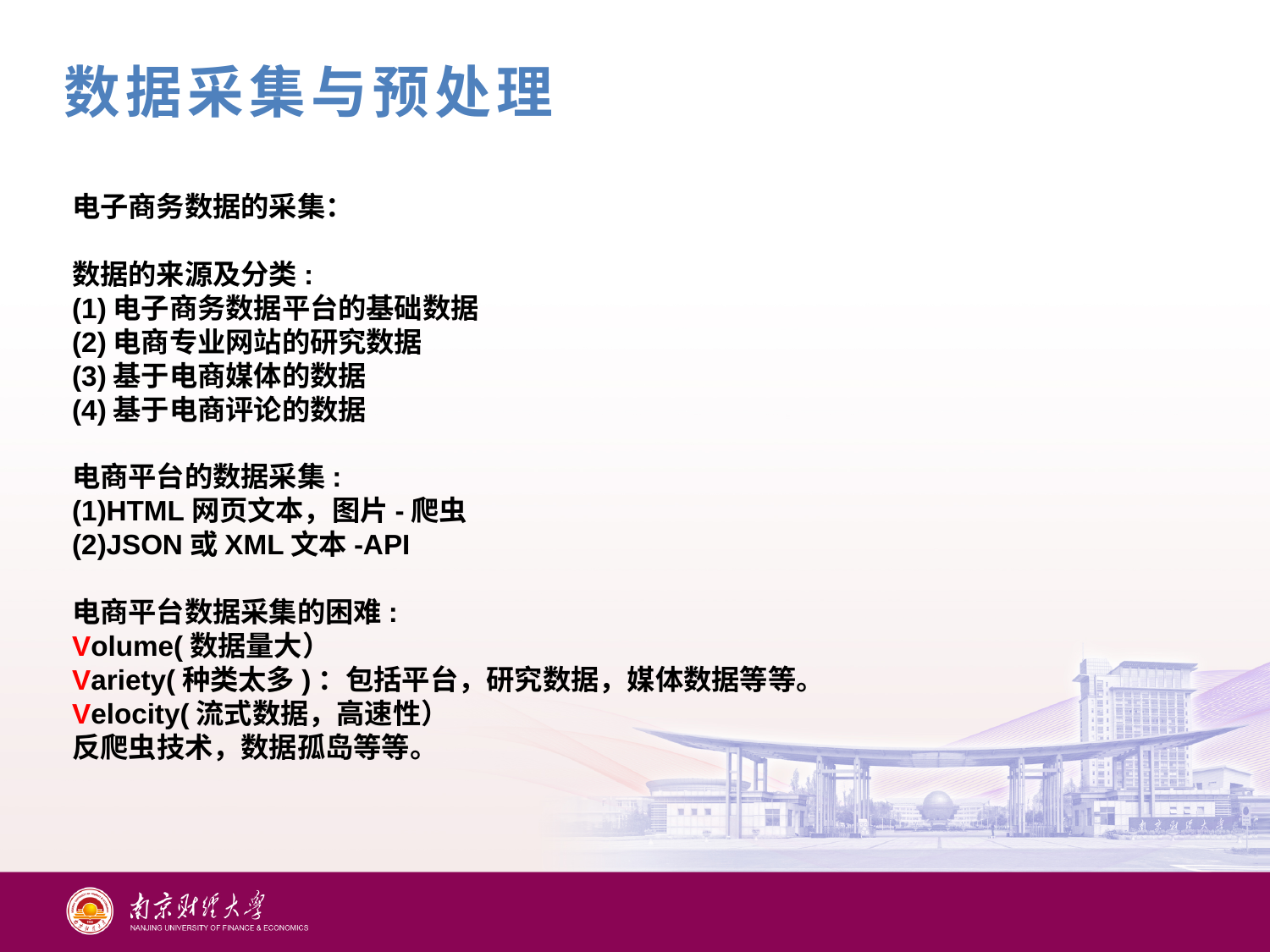

数据采集与预处理

电子商务数据的采集：
数据的来源及分类:
(1)电子商务数据平台的基础数据
(2)电商专业网站的研究数据
(3)基于电商媒体的数据
(4)基于电商评论的数据
电商平台的数据采集:
(1)HTML网页文本，图片-爬虫
(2)JSON或XML文本-API
电商平台数据采集的困难:
Volume(数据量大）
Variety(种类太多)：包括平台，研究数据，媒体数据等等。
Velocity(流式数据，高速性）
反爬虫技术，数据孤岛等等。